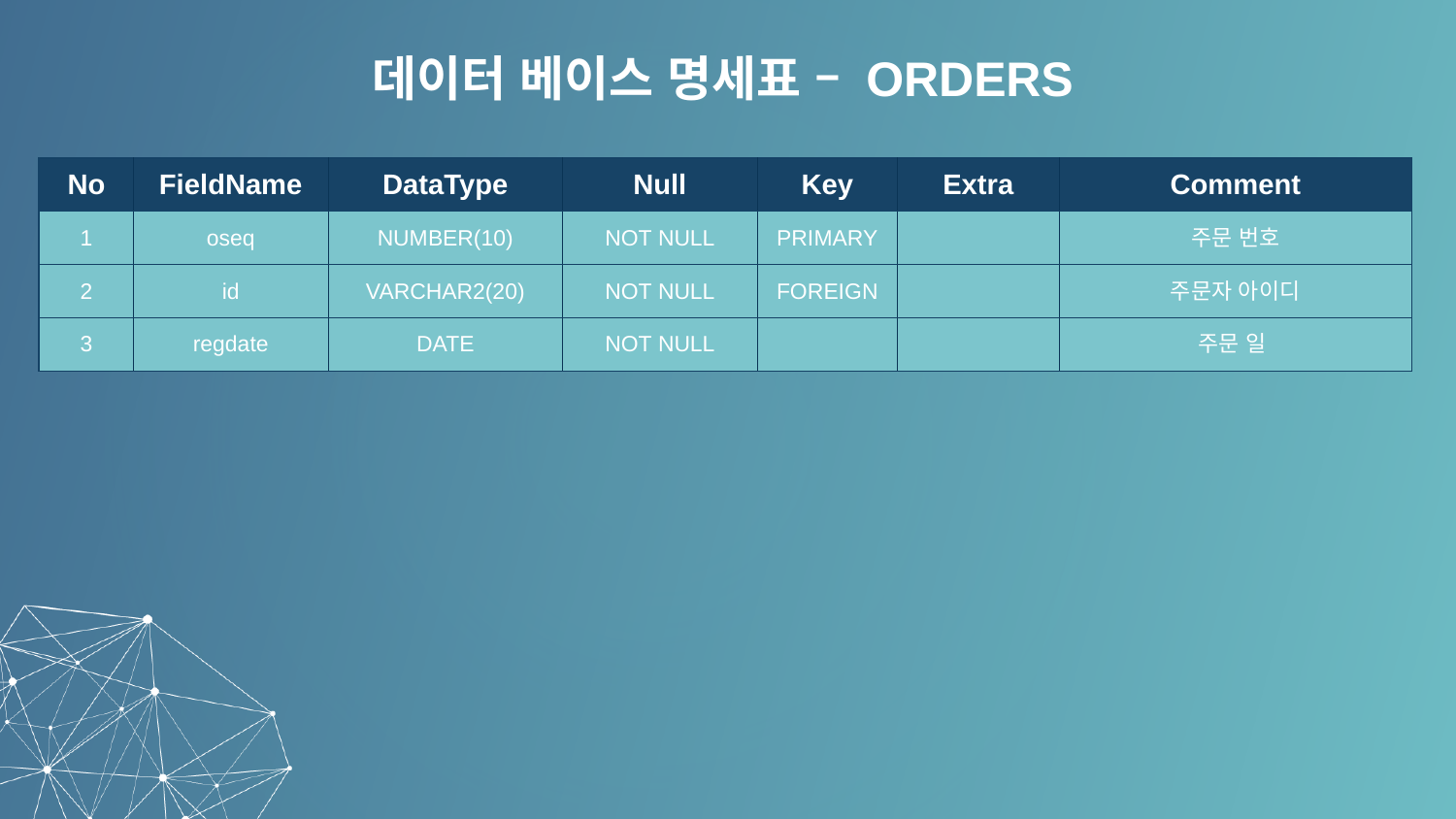

데이터 베이스 명세표 – ORDERS
| No | FieldName | DataType | Null | Key | Extra | Comment |
| --- | --- | --- | --- | --- | --- | --- |
| 1 | oseq | NUMBER(10) | NOT NULL | PRIMARY |  | 주문 번호 |
| 2 | id | VARCHAR2(20) | NOT NULL | FOREIGN |  | 주문자 아이디 |
| 3 | regdate | DATE | NOT NULL |  |  | 주문 일 |